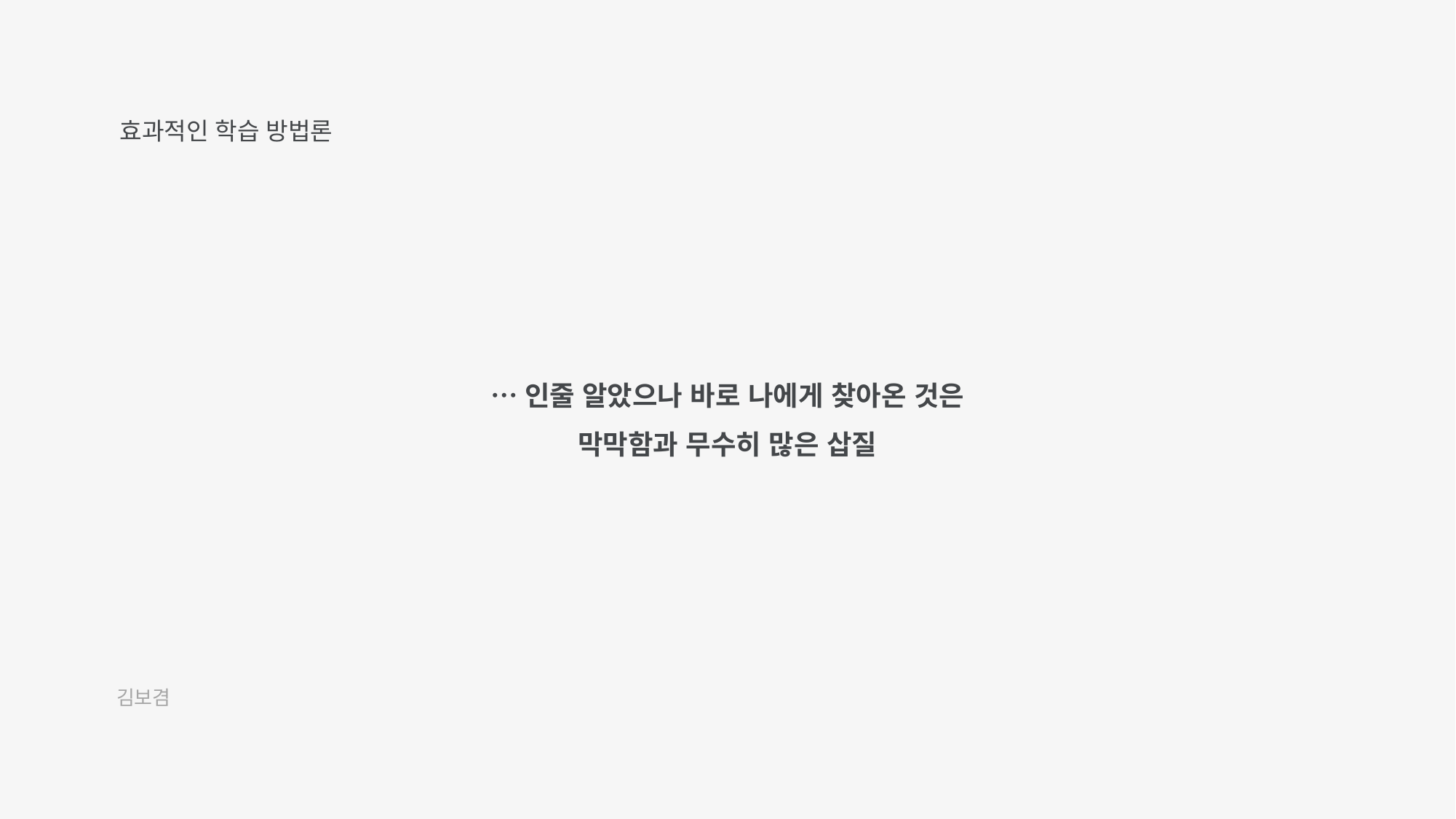

효과적인 학습 방법론
…인줄 알았으나 바로 나에게 찾아온 것은 막막함과 무수히 많은 삽질
김보겸